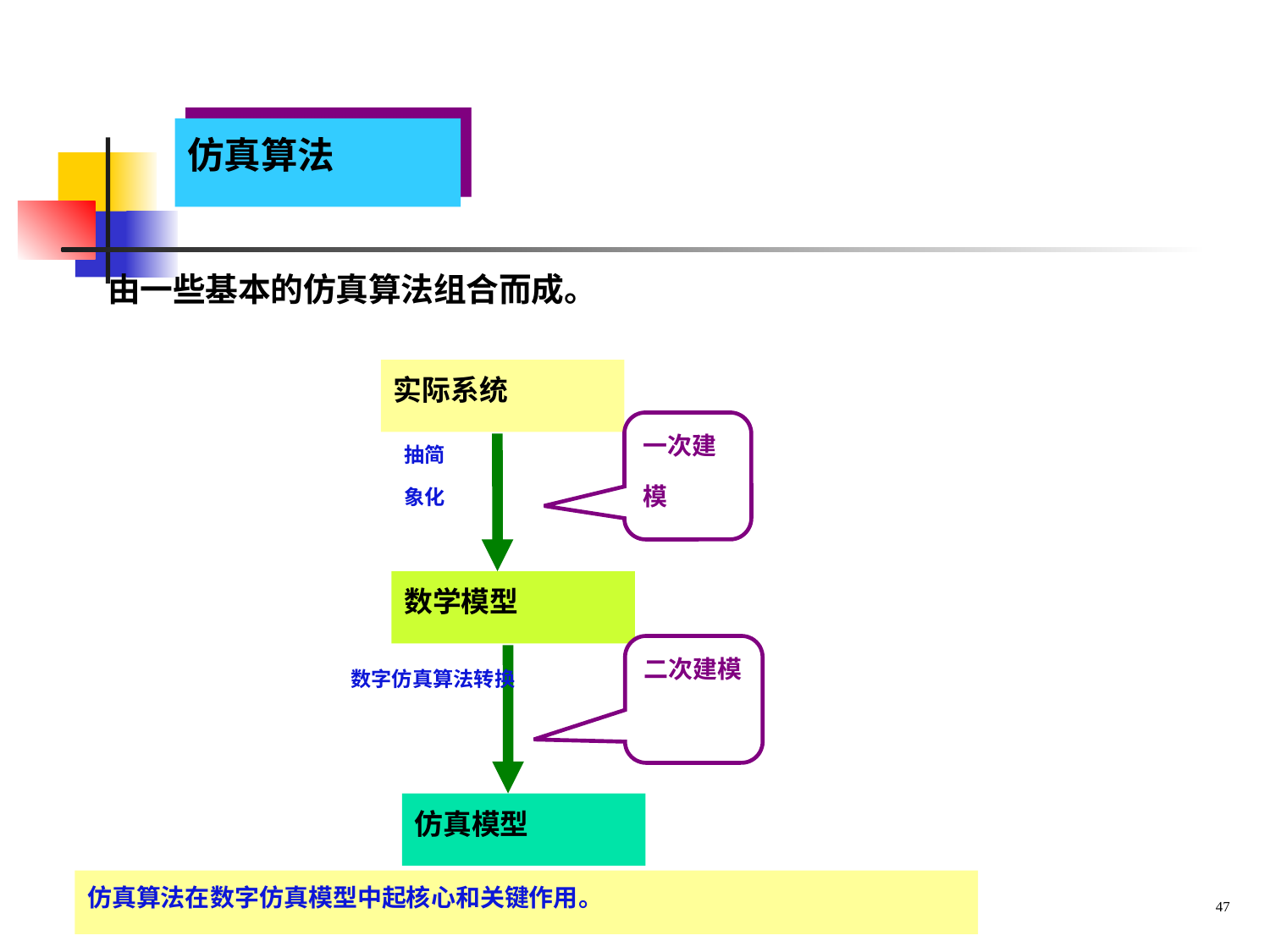

仿真算法
由一些基本的仿真算法组合而成。
实际系统
一次建模
抽简
象化

数学模型
二次建模

数字仿真算法转换
仿真模型
47
仿真算法在数字仿真模型中起核心和关键作用。